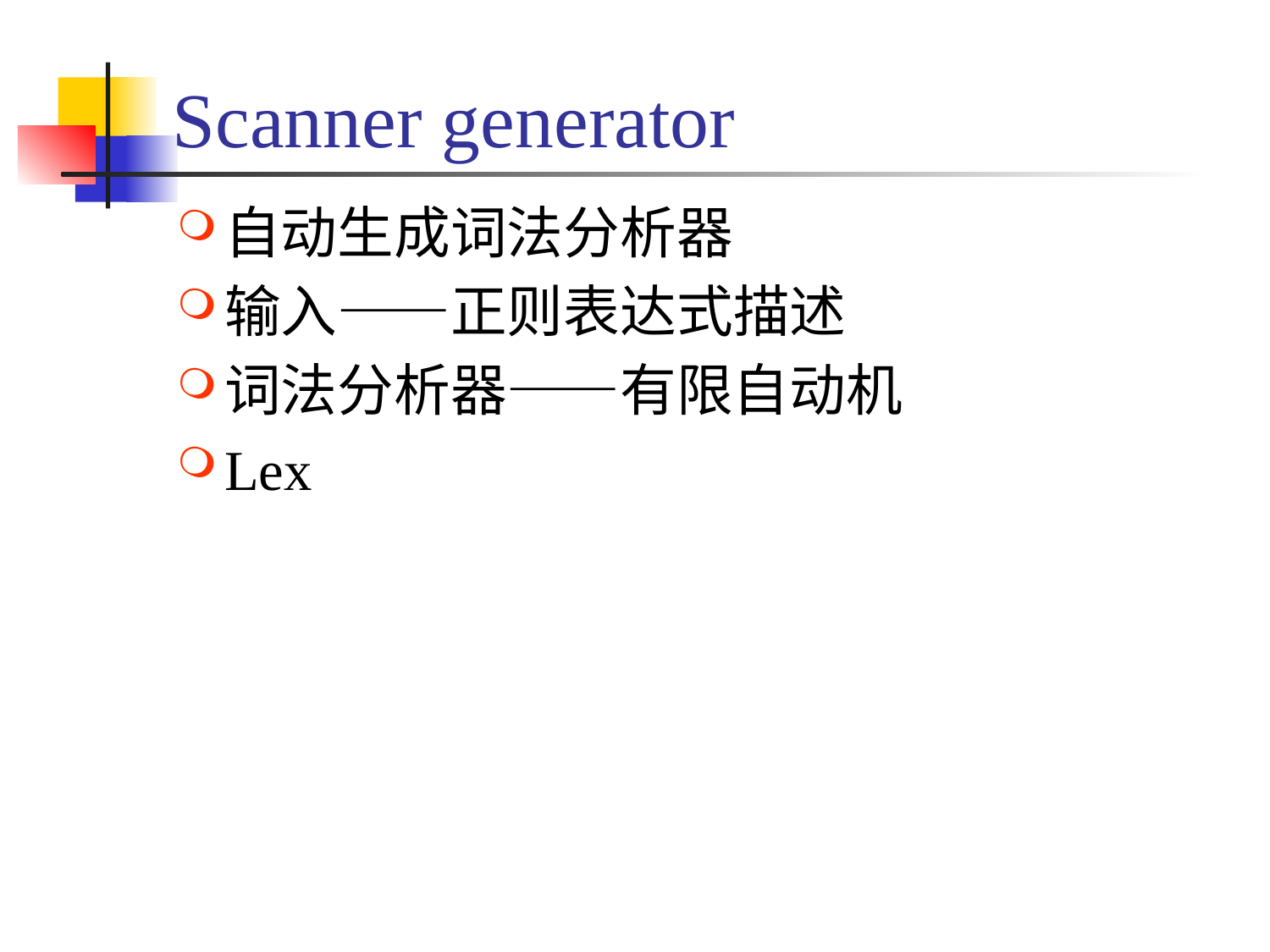

# Scanner generator
自动生成词法分析器
输入——正则表达式描述
词法分析器——有限自动机
Lex